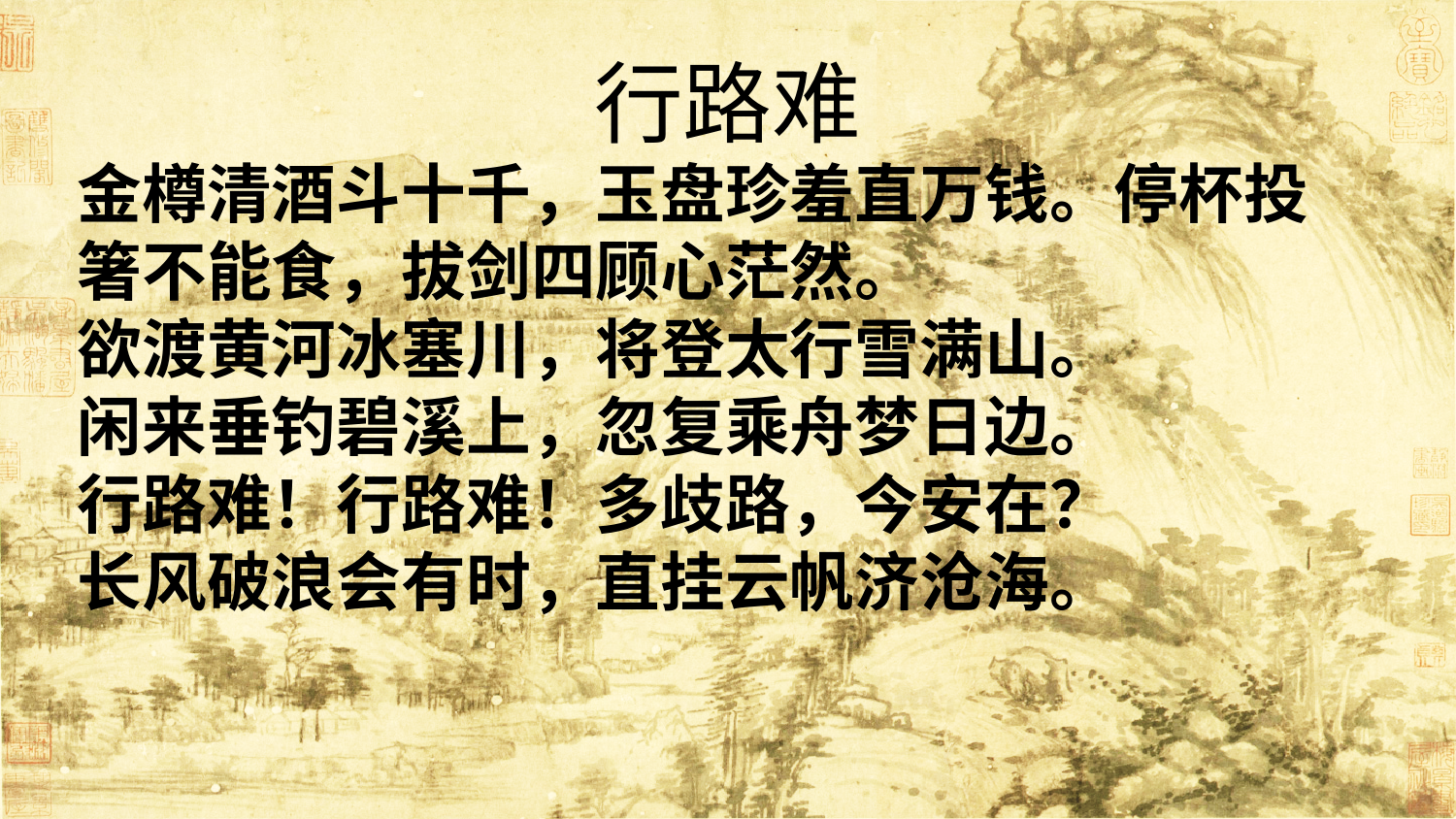

# 行路难
金樽清酒斗十千，玉盘珍羞直万钱。停杯投箸不能食，拔剑四顾心茫然。
欲渡黄河冰塞川，将登太行雪满山。
闲来垂钓碧溪上，忽复乘舟梦日边。
行路难！行路难！多歧路，今安在？
长风破浪会有时，直挂云帆济沧海。